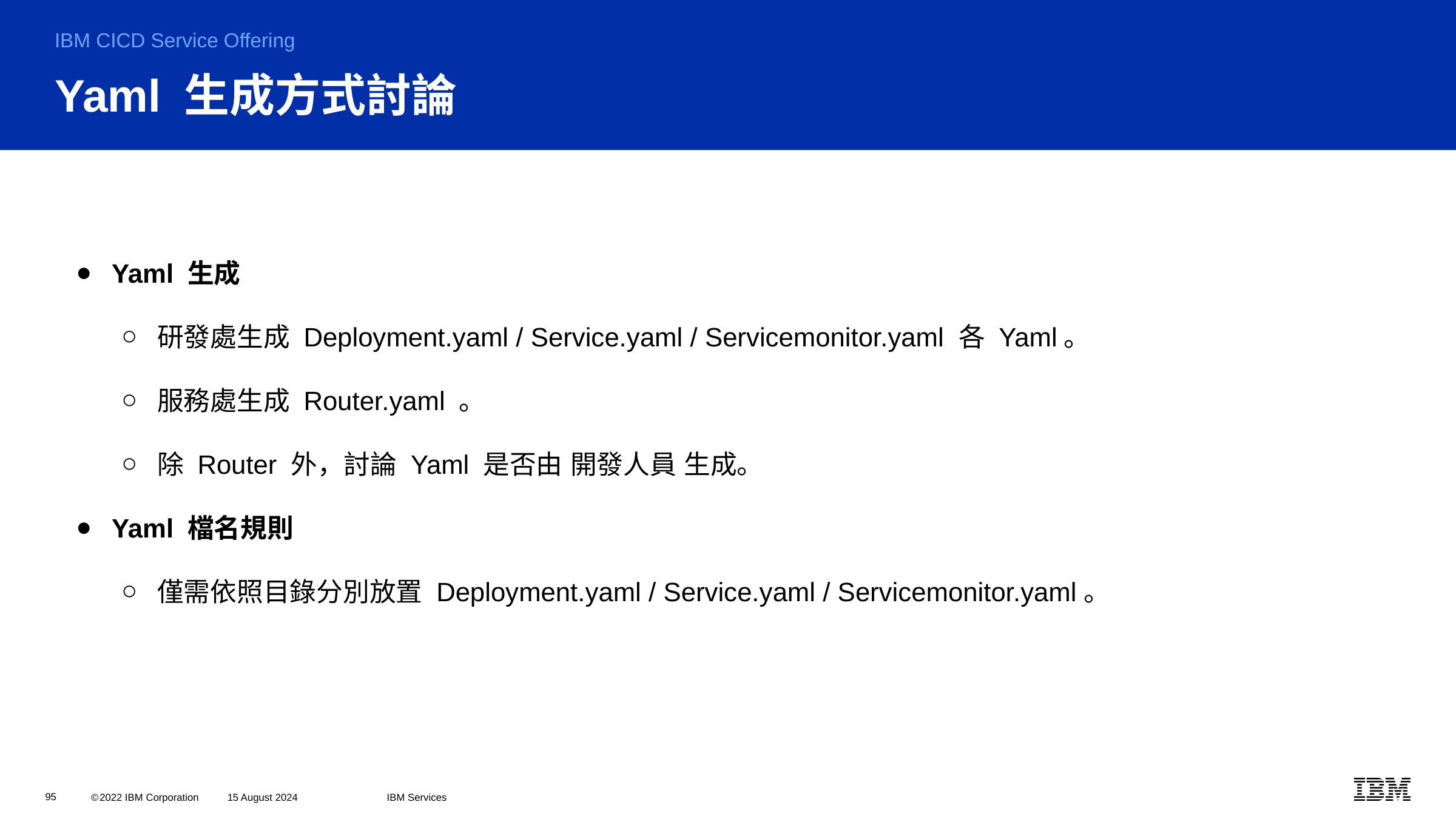

IBM CICD Service Offering
# Yaml 生成方式討論
Yaml 生成
研發處生成 Deployment.yaml / Service.yaml / Servicemonitor.yaml 各 Yaml。
服務處生成 Router.yaml 。
除 Router 外，討論 Yaml 是否由 開發人員 生成。
Yaml 檔名規則
僅需依照目錄分別放置 Deployment.yaml / Service.yaml / Servicemonitor.yaml。